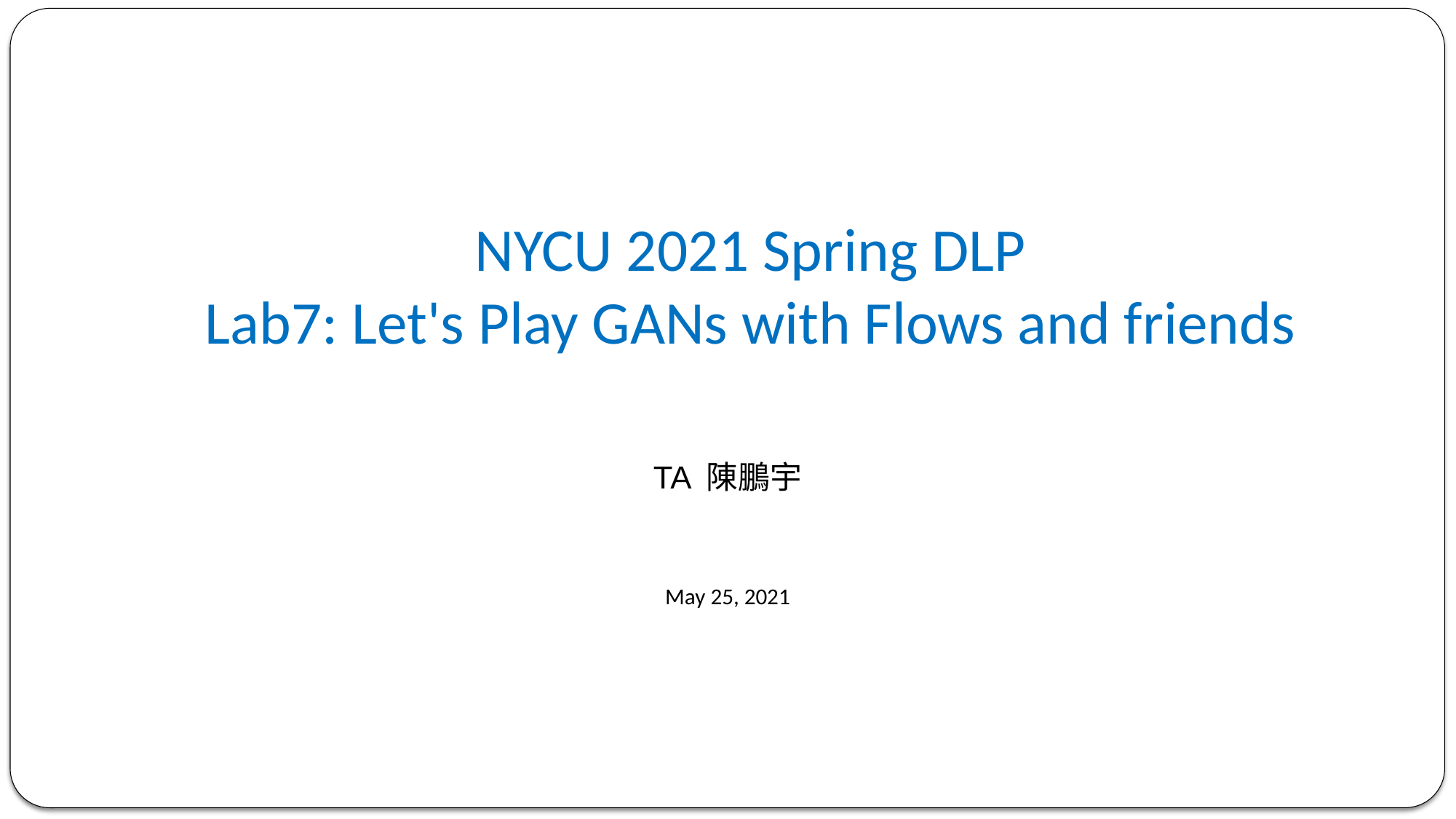

# NYCU 2021 Spring DLP Lab7: Let's Play GANs with Flows and friends
TA 陳鵬宇
May 25, 2021